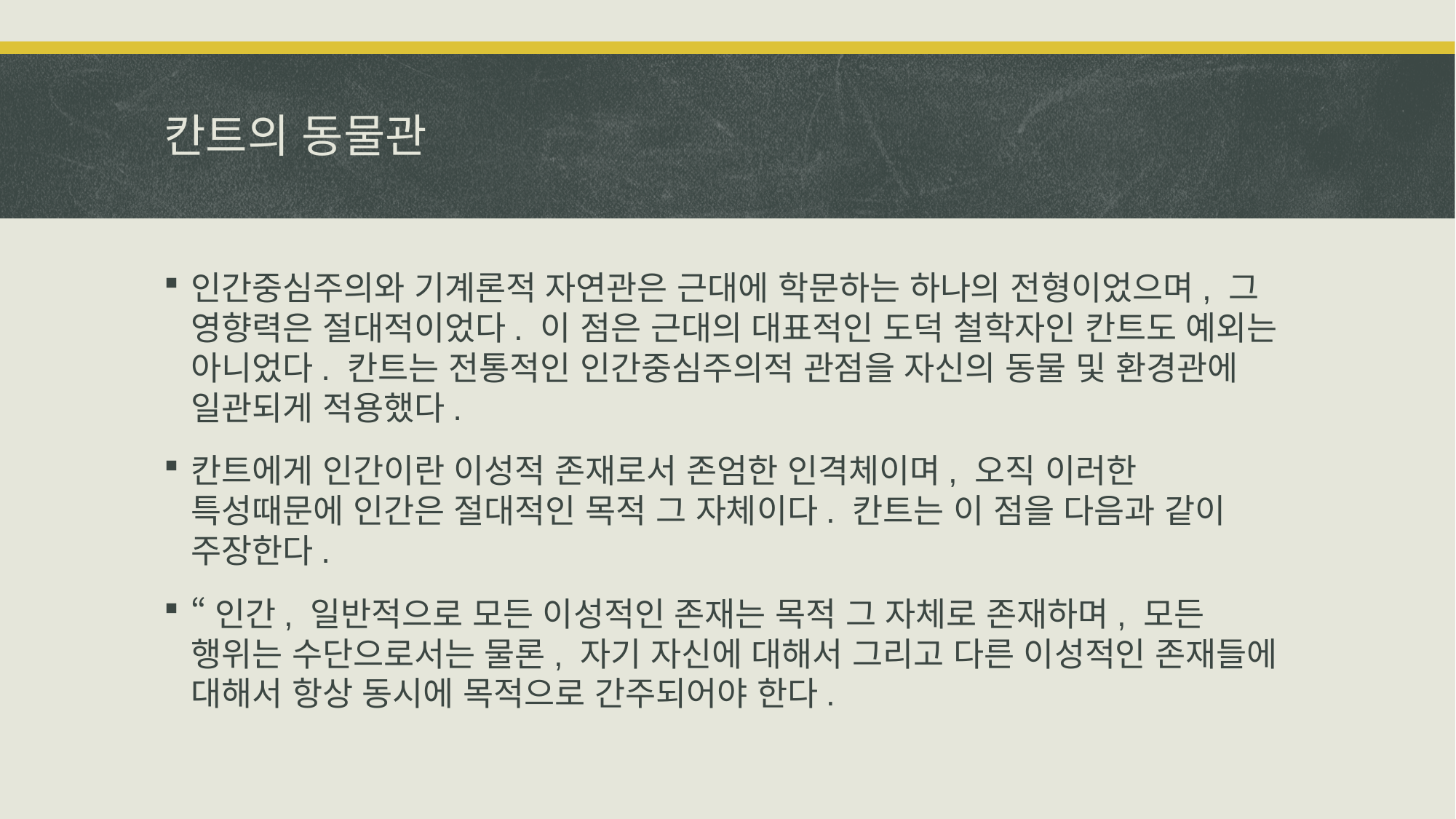

# 칸트의 동물관
인간중심주의와 기계론적 자연관은 근대에 학문하는 하나의 전형이었으며, 그 영향력은 절대적이었다. 이 점은 근대의 대표적인 도덕 철학자인 칸트도 예외는 아니었다. 칸트는 전통적인 인간중심주의적 관점을 자신의 동물 및 환경관에 일관되게 적용했다.
칸트에게 인간이란 이성적 존재로서 존엄한 인격체이며, 오직 이러한 특성때문에 인간은 절대적인 목적 그 자체이다. 칸트는 이 점을 다음과 같이 주장한다.
“인간, 일반적으로 모든 이성적인 존재는 목적 그 자체로 존재하며, 모든 행위는 수단으로서는 물론, 자기 자신에 대해서 그리고 다른 이성적인 존재들에 대해서 항상 동시에 목적으로 간주되어야 한다.